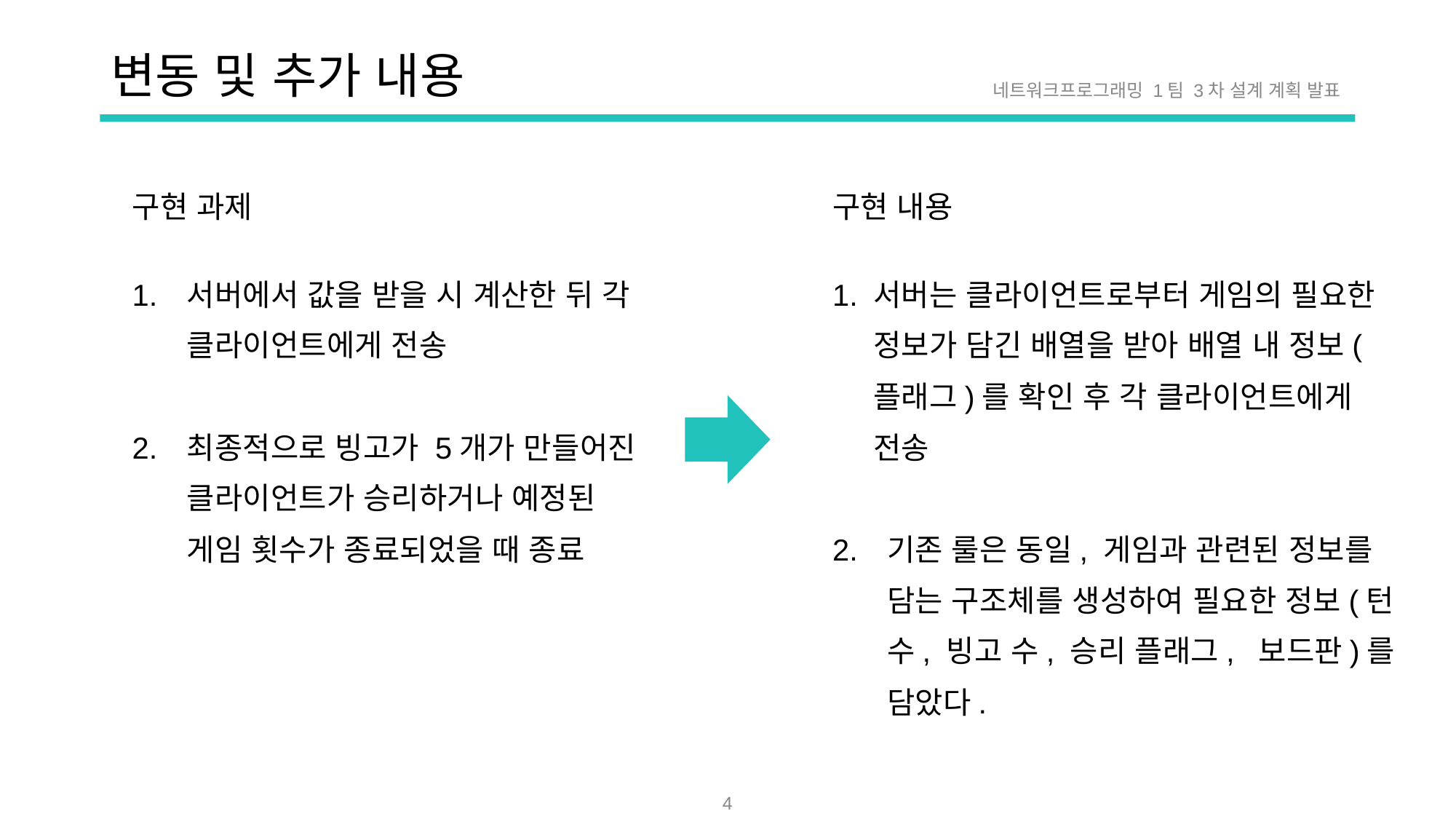

# 변동 및 추가 내용
네트워크프로그래밍 1팀 3차 설계 계획 발표

구현 내용

서버는 클라이언트로부터 게임의 필요한 정보가 담긴 배열을 받아 배열 내 정보(플래그)를 확인 후 각 클라이언트에게 전송
기존 룰은 동일, 게임과 관련된 정보를 담는 구조체를 생성하여 필요한 정보(턴 수, 빙고 수, 승리 플래그,  보드판)를 담았다.

구현 과제

서버에서 값을 받을 시 계산한 뒤 각 클라이언트에게 전송

최종적으로 빙고가 5개가 만들어진 클라이언트가 승리하거나 예정된 게임 횟수가 종료되었을 때 종료

4